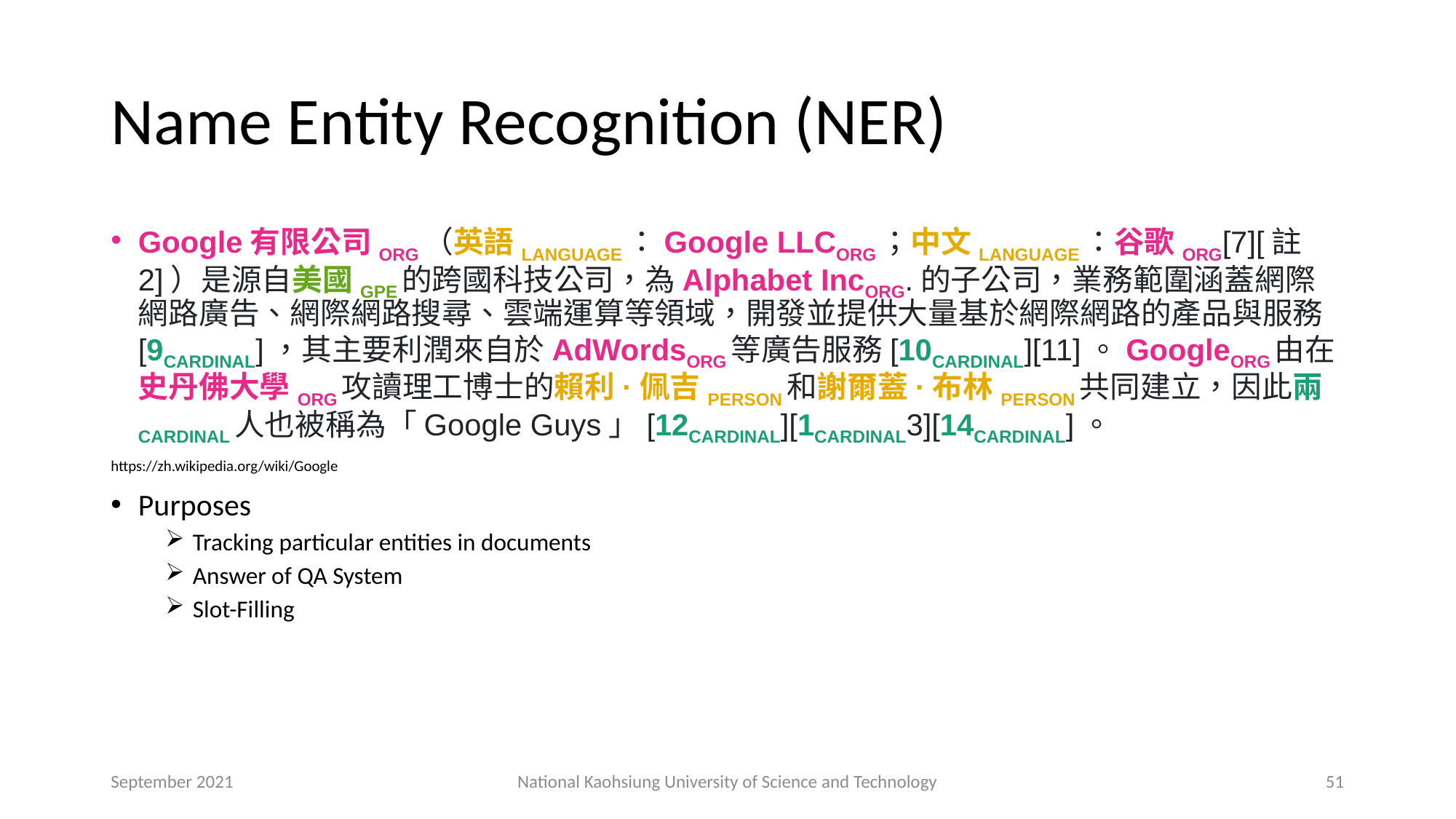

# Name Entity Recognition (NER)
Google有限公司ORG（英語LANGUAGE：Google LLCORG；中文LANGUAGE：谷歌ORG[7][註 2]）是源自美國GPE的跨國科技公司，為Alphabet IncORG.的子公司，業務範圍涵蓋網際網路廣告、網際網路搜尋、雲端運算等領域，開發並提供大量基於網際網路的產品與服務[9CARDINAL]，其主要利潤來自於AdWordsORG等廣告服務[10CARDINAL][11]。GoogleORG由在史丹佛大學ORG攻讀理工博士的賴利·佩吉PERSON和謝爾蓋·布林PERSON共同建立，因此兩CARDINAL人也被稱為「Google Guys」[12CARDINAL][1CARDINAL3][14CARDINAL]。
https://zh.wikipedia.org/wiki/Google
Purposes
Tracking particular entities in documents
Answer of QA System
Slot-Filling
September 2021
National Kaohsiung University of Science and Technology
51